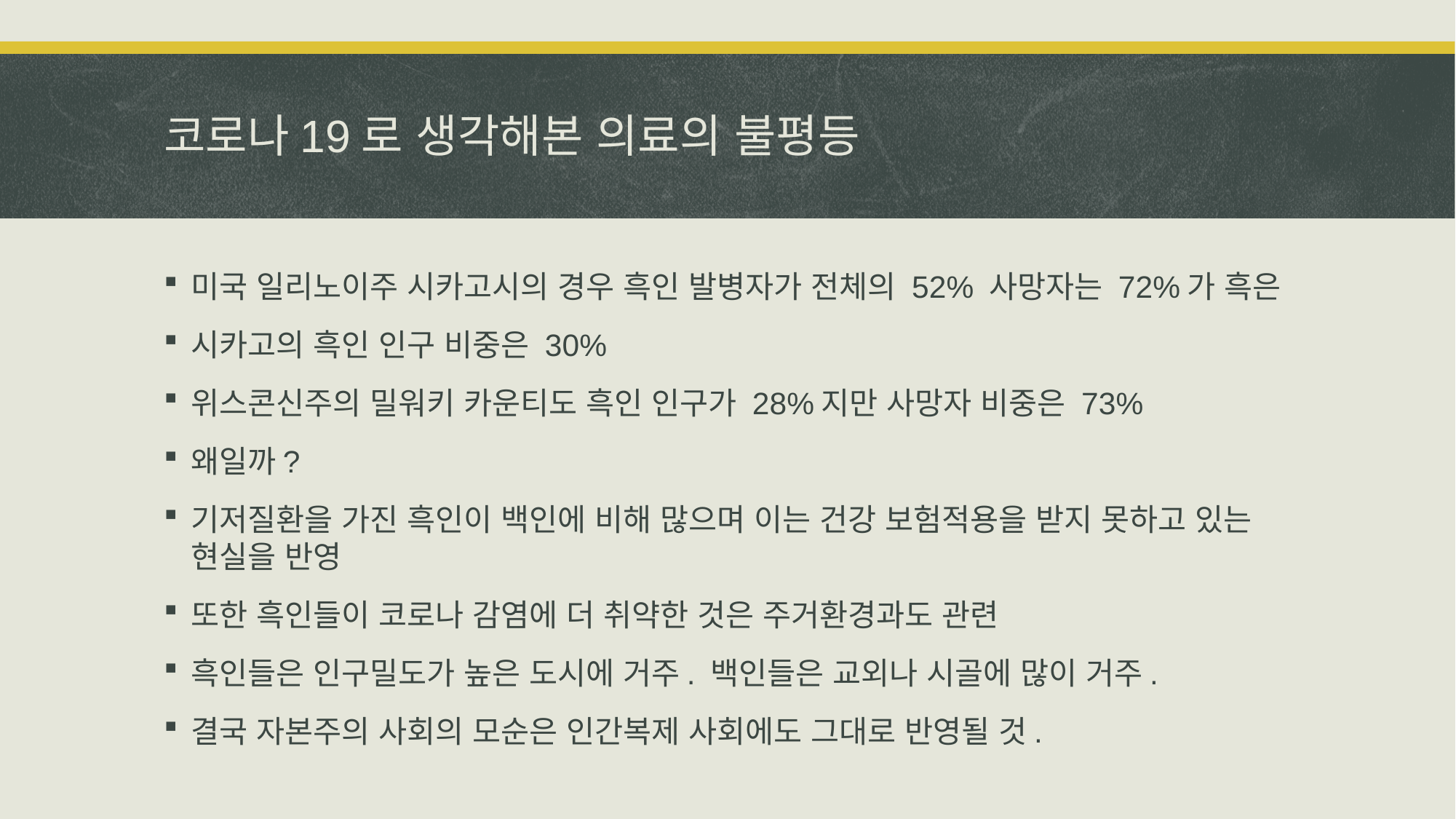

# 코로나19로 생각해본 의료의 불평등
미국 일리노이주 시카고시의 경우 흑인 발병자가 전체의 52% 사망자는 72%가 흑은
시카고의 흑인 인구 비중은 30%
위스콘신주의 밀워키 카운티도 흑인 인구가 28%지만 사망자 비중은 73%
왜일까?
기저질환을 가진 흑인이 백인에 비해 많으며 이는 건강 보험적용을 받지 못하고 있는 현실을 반영
또한 흑인들이 코로나 감염에 더 취약한 것은 주거환경과도 관련
흑인들은 인구밀도가 높은 도시에 거주. 백인들은 교외나 시골에 많이 거주.
결국 자본주의 사회의 모순은 인간복제 사회에도 그대로 반영될 것.